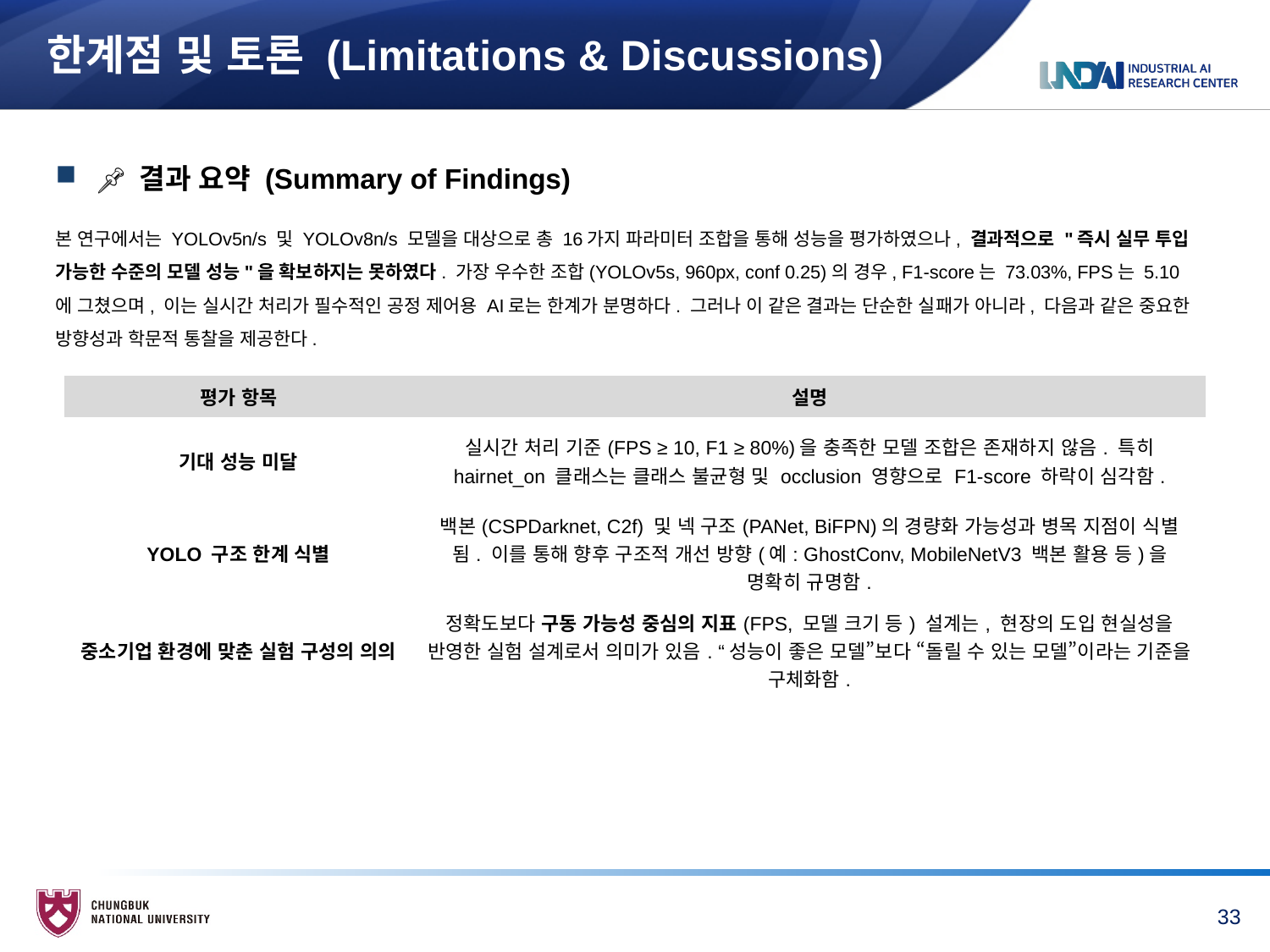

# 한계점 및 토론 (Limitations & Discussions)
 📌 결과 요약 (Summary of Findings)
본 연구에서는 YOLOv5n/s 및 YOLOv8n/s 모델을 대상으로 총 16가지 파라미터 조합을 통해 성능을 평가하였으나, 결과적으로 "즉시 실무 투입 가능한 수준의 모델 성능"을 확보하지는 못하였다. 가장 우수한 조합(YOLOv5s, 960px, conf 0.25)의 경우, F1-score는 73.03%, FPS는 5.10에 그쳤으며, 이는 실시간 처리가 필수적인 공정 제어용 AI로는 한계가 분명하다. 그러나 이 같은 결과는 단순한 실패가 아니라, 다음과 같은 중요한 방향성과 학문적 통찰을 제공한다.

| 평가 항목 | 설명 |
| --- | --- |
| 기대 성능 미달 | 실시간 처리 기준(FPS ≥ 10, F1 ≥ 80%)을 충족한 모델 조합은 존재하지 않음. 특히 hairnet\_on 클래스는 클래스 불균형 및 occlusion 영향으로 F1-score 하락이 심각함. |
| YOLO 구조 한계 식별 | 백본(CSPDarknet, C2f) 및 넥 구조(PANet, BiFPN)의 경량화 가능성과 병목 지점이 식별됨. 이를 통해 향후 구조적 개선 방향(예: GhostConv, MobileNetV3 백본 활용 등)을 명확히 규명함. |
| 중소기업 환경에 맞춘 실험 구성의 의의 | 정확도보다 구동 가능성 중심의 지표(FPS, 모델 크기 등) 설계는, 현장의 도입 현실성을 반영한 실험 설계로서 의미가 있음. “성능이 좋은 모델”보다 “돌릴 수 있는 모델”이라는 기준을 구체화함. |